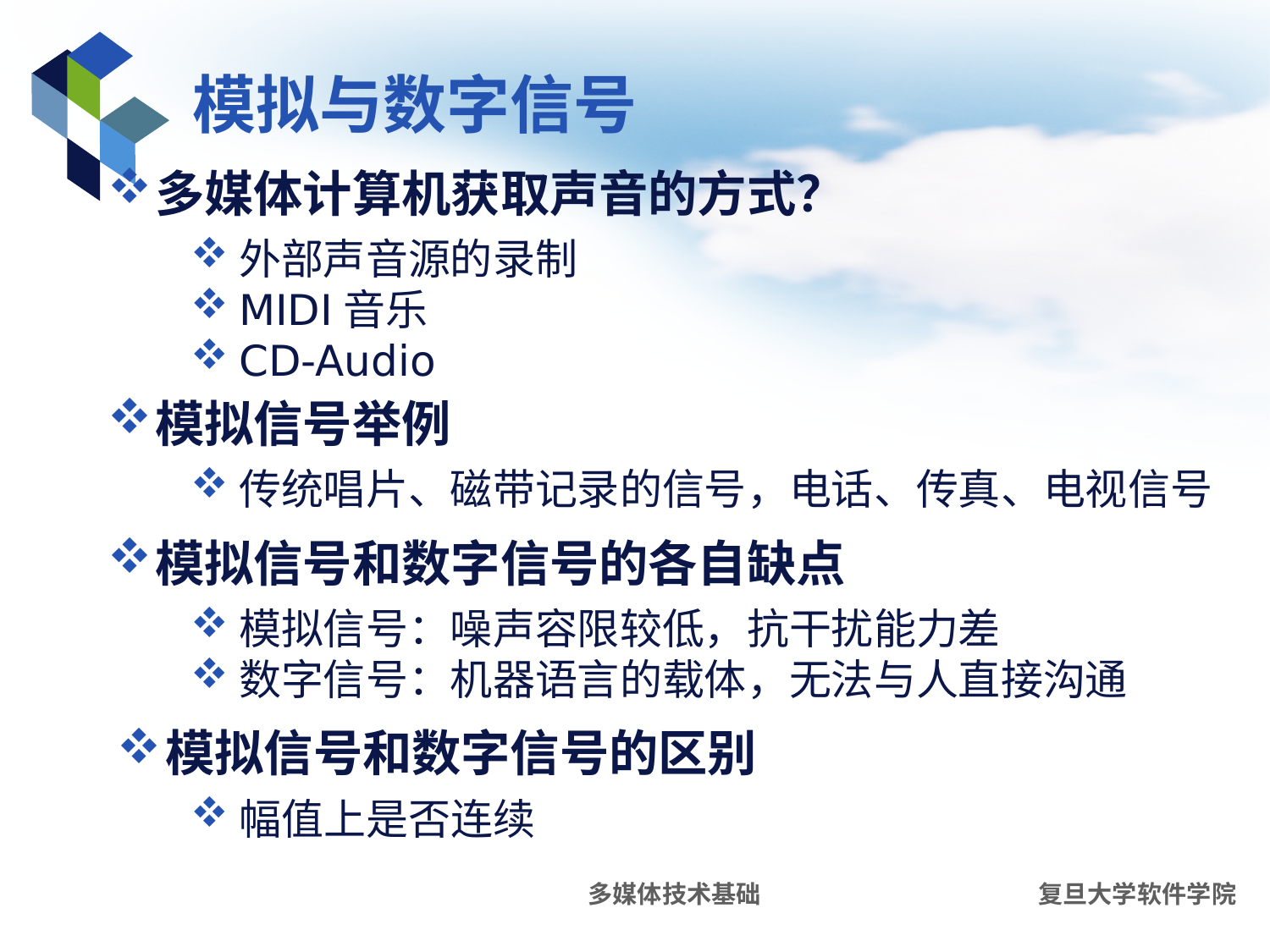

# 模拟与数字信号
多媒体计算机获取声音的方式？
外部声音源的录制
MIDI音乐
CD-Audio
模拟信号举例

传统唱片、磁带记录的信号，电话、传真、电视信号
模拟信号和数字信号的各自缺点

模拟信号：噪声容限较低，抗干扰能力差
数字信号：机器语言的载体，无法与人直接沟通
模拟信号和数字信号的区别

幅值上是否连续
多媒体技术基础